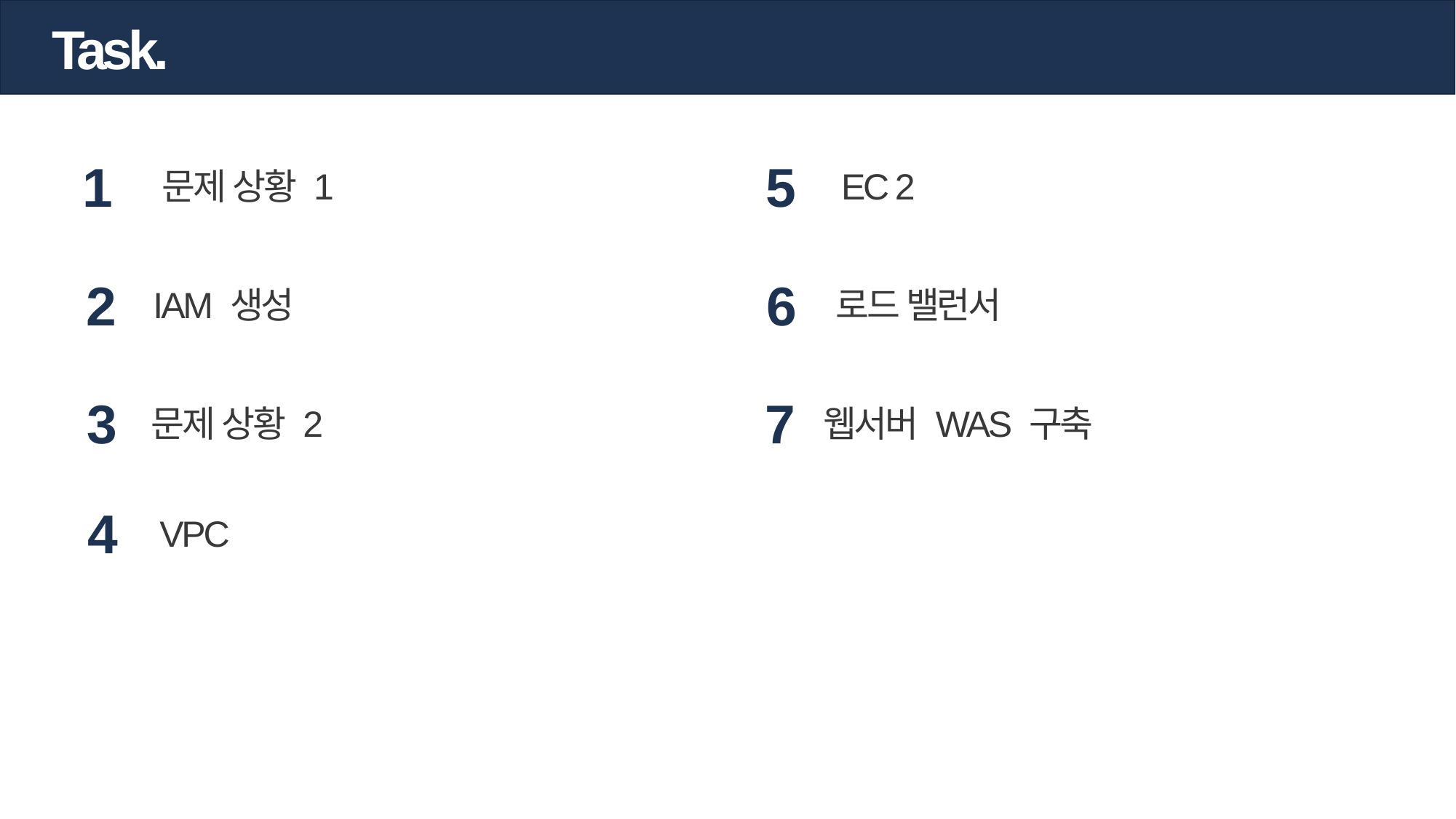

Task.
1
문제 상황 1
5
EC 2
2
IAM 생성
6
로드 밸런서
7
웹서버 WAS 구축
3
문제 상황 2
4
VPC